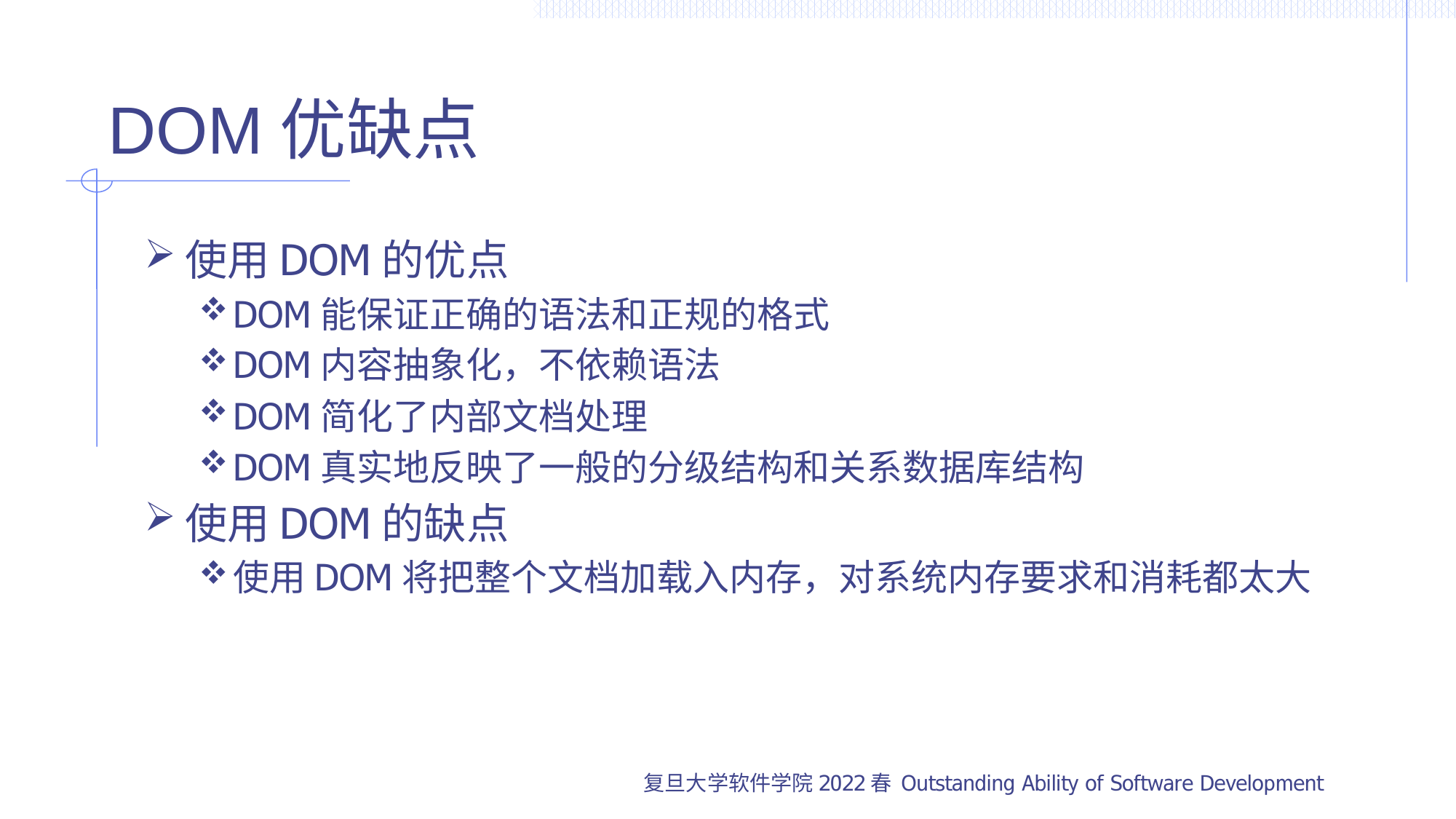

# DOM优缺点
使用DOM的优点
DOM能保证正确的语法和正规的格式
DOM内容抽象化，不依赖语法
DOM简化了内部文档处理
DOM真实地反映了一般的分级结构和关系数据库结构
使用DOM的缺点
使用DOM将把整个文档加载入内存，对系统内存要求和消耗都太大